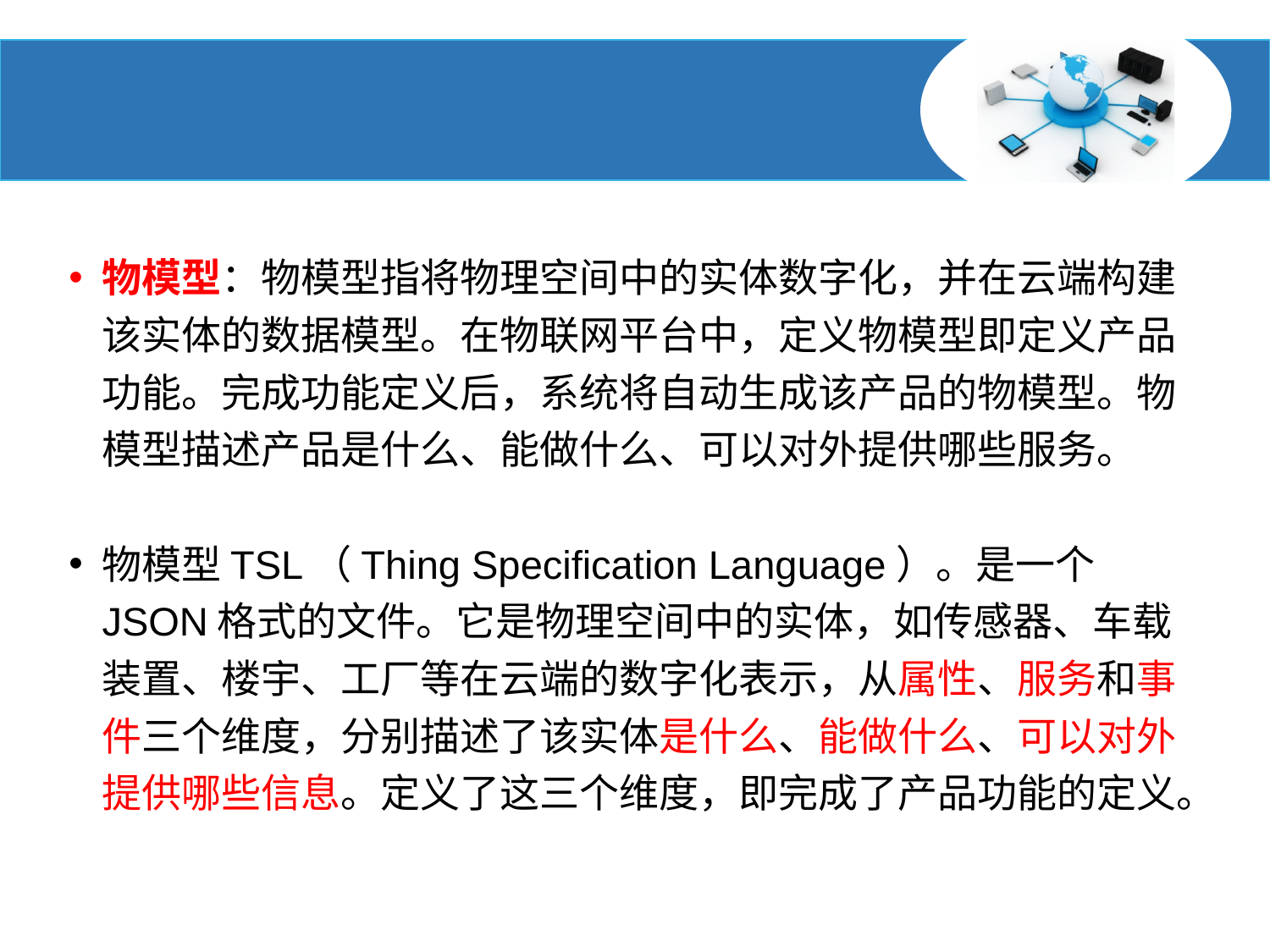

物模型：物模型指将物理空间中的实体数字化，并在云端构建该实体的数据模型。在物联网平台中，定义物模型即定义产品功能。完成功能定义后，系统将自动生成该产品的物模型。物模型描述产品是什么、能做什么、可以对外提供哪些服务。

物模型TSL（Thing Specification Language）。是一个JSON格式的文件。它是物理空间中的实体，如传感器、车载装置、楼宇、工厂等在云端的数字化表示，从属性、服务和事件三个维度，分别描述了该实体是什么、能做什么、可以对外提供哪些信息。定义了这三个维度，即完成了产品功能的定义。